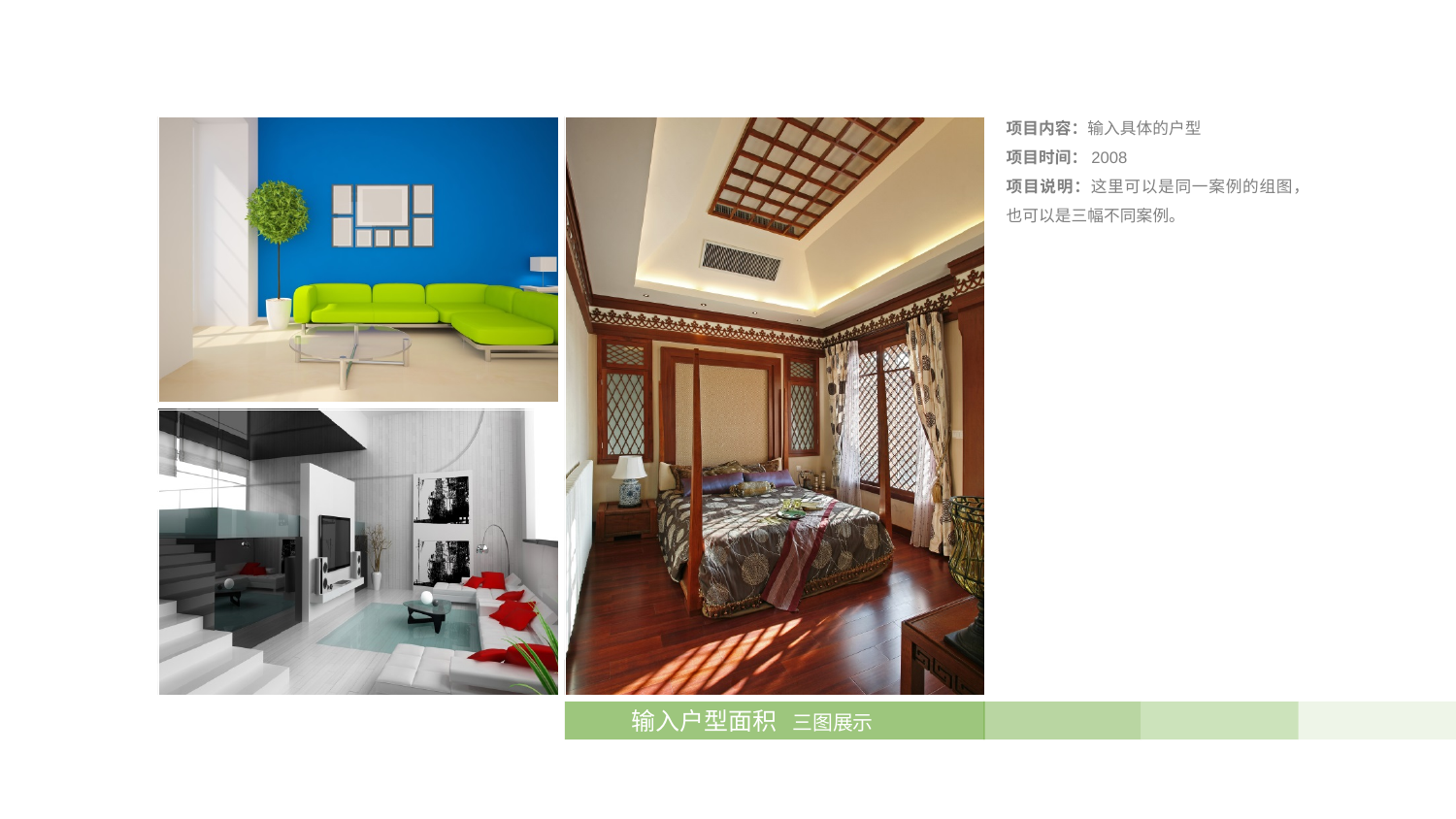

项目内容：输入具体的户型
项目时间：2008
项目说明：这里可以是同一案例的组图，也可以是三幅不同案例。

输入户型面积   三图展示